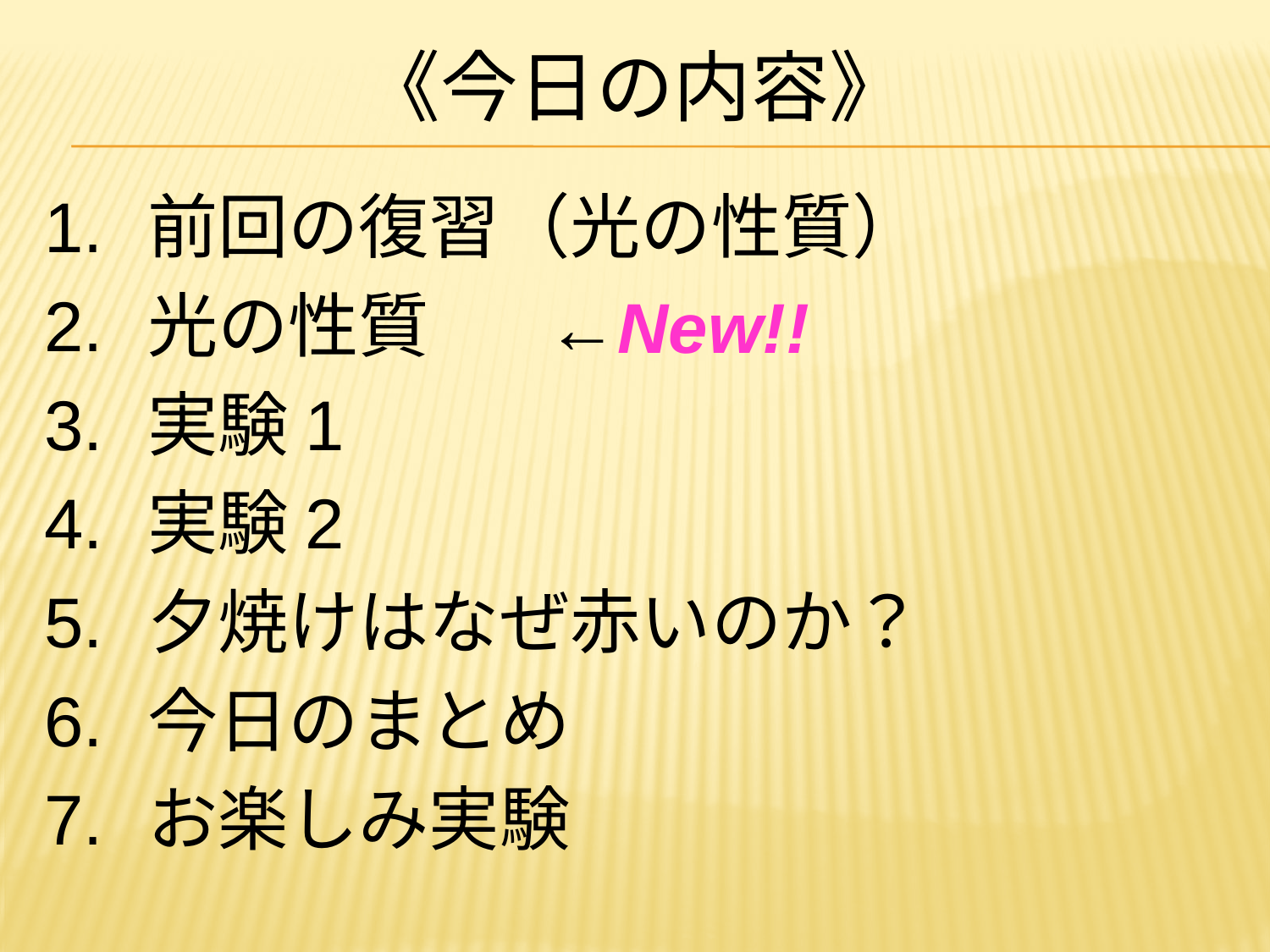

《今日の内容》
前回の復習（光の性質）
光の性質
実験1
実験2
夕焼けはなぜ赤いのか？
今日のまとめ
お楽しみ実験
←New!!